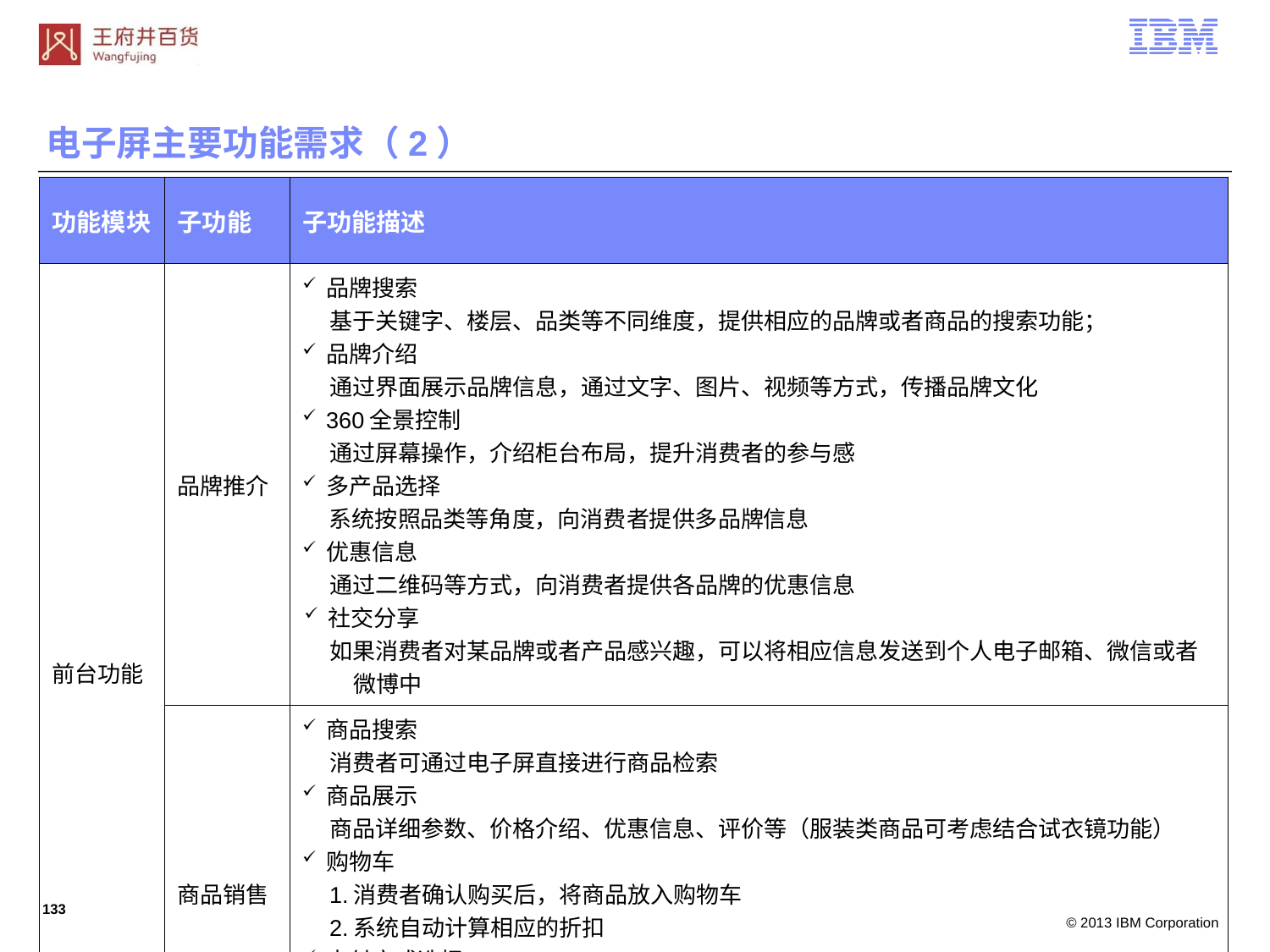

电子屏主要功能需求（2）
| 功能模块 | 子功能 | 子功能描述 |
| --- | --- | --- |
| 前台功能 | 品牌推介 | 品牌搜索 基于关键字、楼层、品类等不同维度，提供相应的品牌或者商品的搜索功能； 品牌介绍 通过界面展示品牌信息，通过文字、图片、视频等方式，传播品牌文化 360全景控制 通过屏幕操作，介绍柜台布局，提升消费者的参与感 多产品选择 系统按照品类等角度，向消费者提供多品牌信息 优惠信息 通过二维码等方式，向消费者提供各品牌的优惠信息 社交分享 如果消费者对某品牌或者产品感兴趣，可以将相应信息发送到个人电子邮箱、微信或者微博中 |
|  | 商品销售 | 商品搜索 消费者可通过电子屏直接进行商品检索 商品展示 商品详细参数、价格介绍、优惠信息、评价等（服装类商品可考虑结合试衣镜功能） 购物车 1.消费者确认购买后，将商品放入购物车 2.系统自动计算相应的折扣 支付方式选择 支付前，消费者可选择多种支付方式：IC卡、移动支付、银行卡支付等 发票打印 如果消费者需要发票，系统可以自动打印相应的发票 |
133